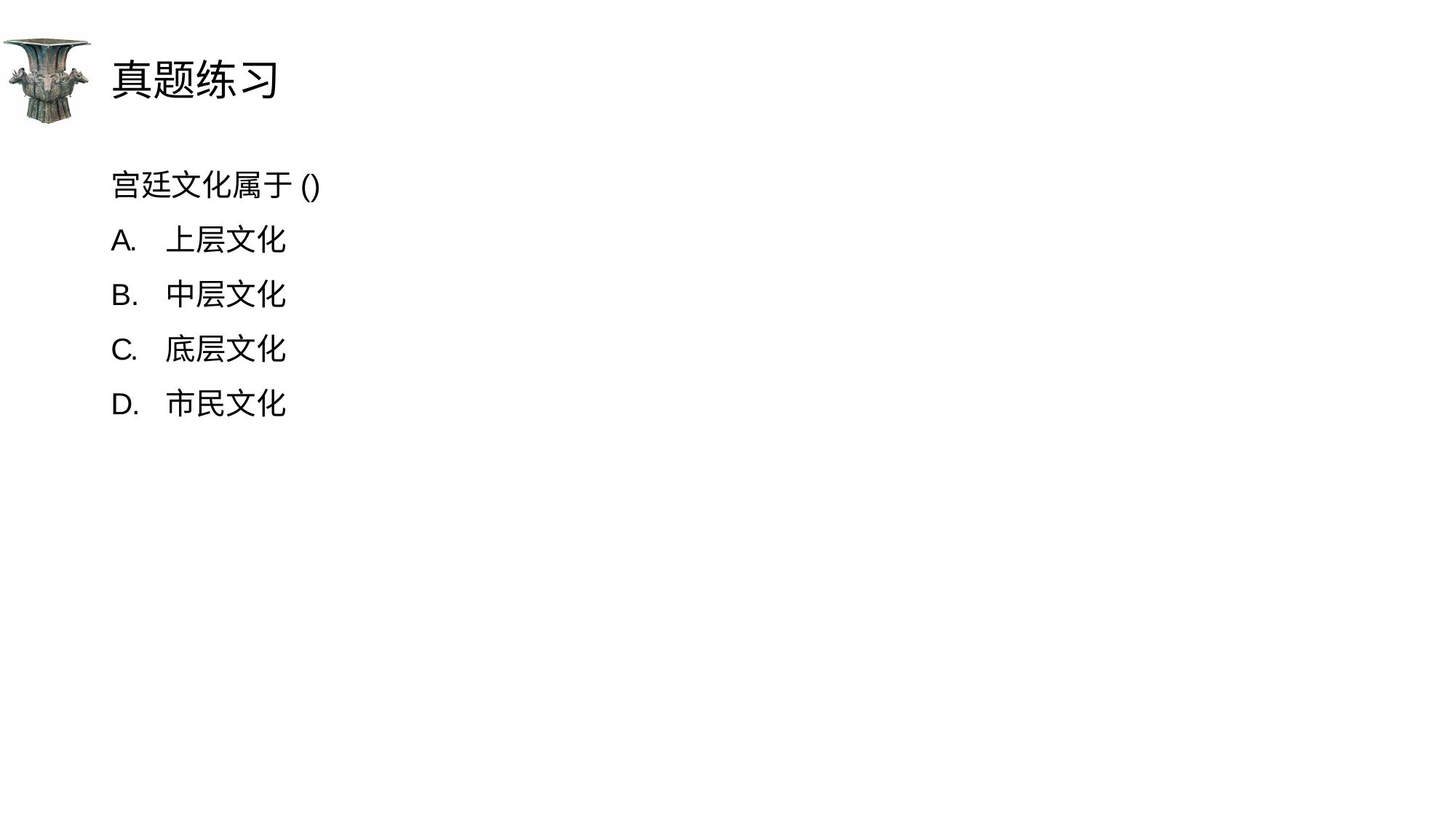

# 真题练习
宫廷文化属于()
上层文化
中层文化
底层文化
市民文化

83